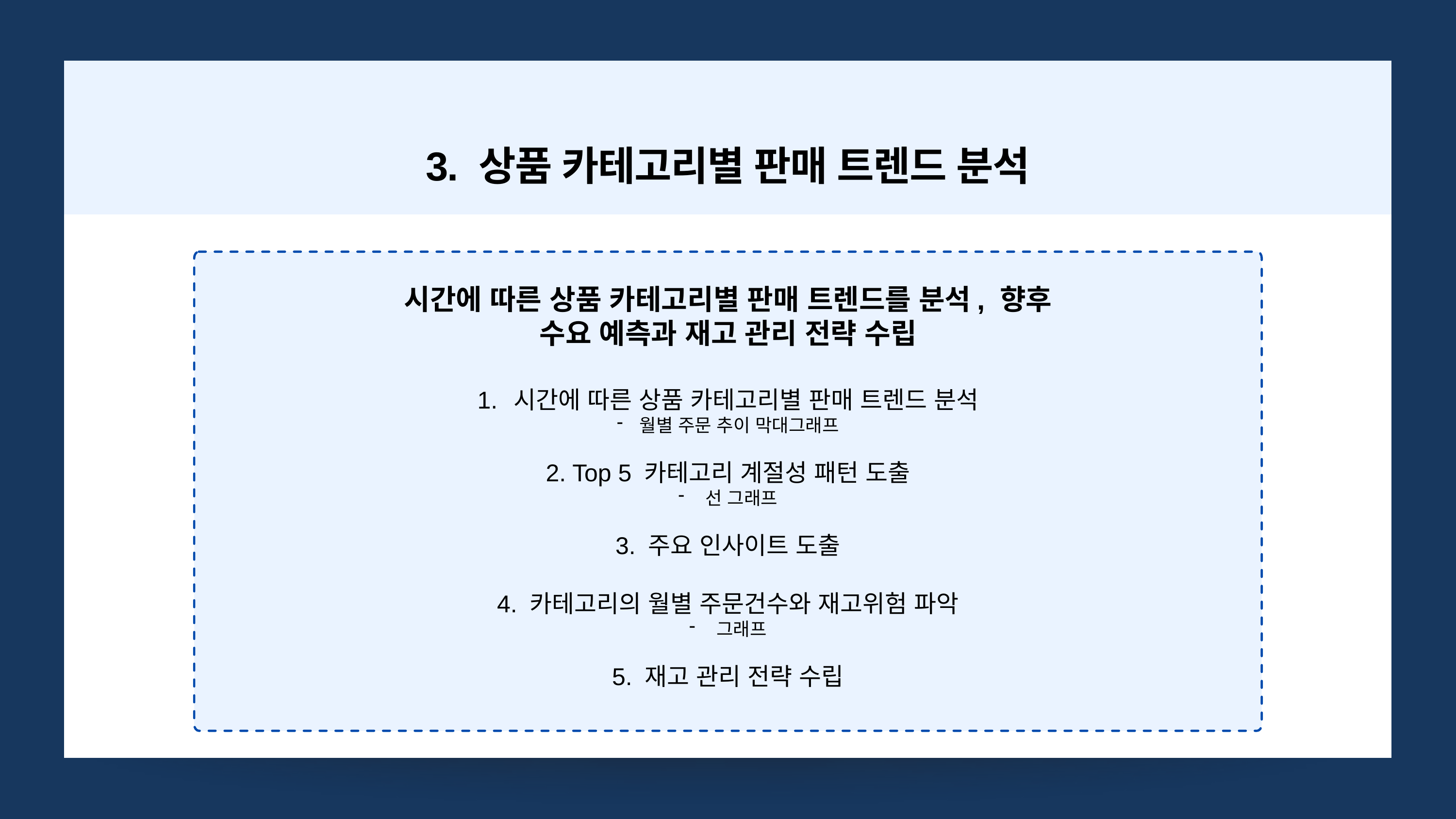

3. 상품 카테고리별 판매 트렌드 분석

시간에 따른 상품 카테고리별 판매 트렌드를 분석, 향후 수요 예측과 재고 관리 전략 수립
시간에 따른 상품 카테고리별 판매 트렌드 분석
월별 주문 추이 막대그래프

2. Top 5 카테고리 계절성 패턴 도출
선 그래프

3. 주요 인사이트 도출

4. 카테고리의 월별 주문건수와 재고위험 파악
그래프

5. 재고 관리 전략 수립